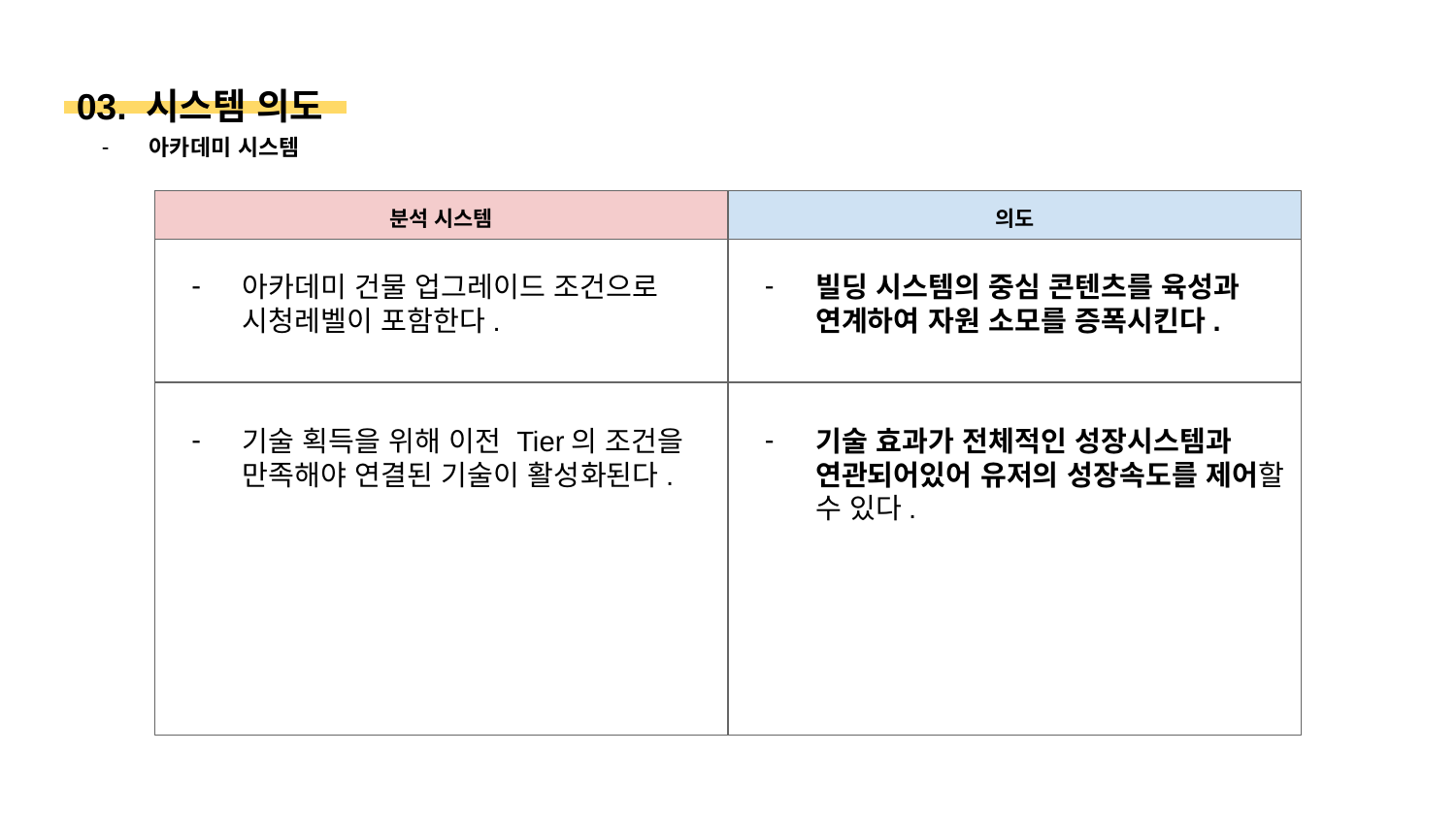

03. 시스템 의도
아카데미 시스템

분석 시스템
의도
아카데미 건물 업그레이드 조건으로 시청레벨이 포함한다.
빌딩 시스템의 중심 콘텐츠를 육성과 연계하여 자원 소모를 증폭시킨다.
기술 획득을 위해 이전 Tier의 조건을 만족해야 연결된 기술이 활성화된다.
기술 효과가 전체적인 성장시스템과 연관되어있어 유저의 성장속도를 제어할 수 있다.